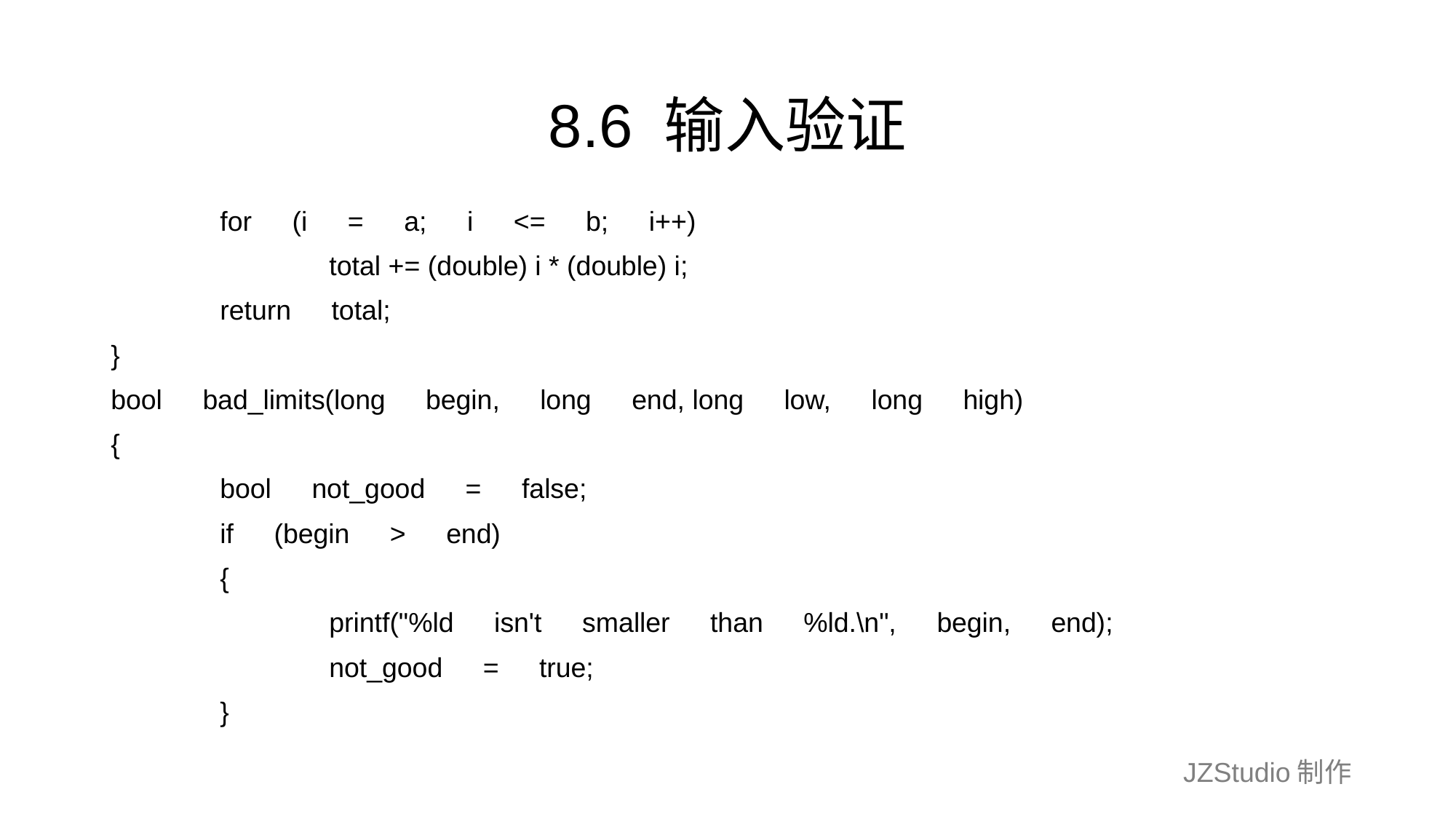

# 8.6 输入验证
	for　(i　=　a;　i　<=　b;　i++)
		total += (double) i * (double) i;
	return　total;
}
bool　bad_limits(long　begin,　long　end, long　low,　long　high)
{
	bool　not_good　=　false;
	if　(begin　>　end)
	{
		printf("%ld　isn't　smaller　than　%ld.\n",　begin,　end);
		not_good　=　true;
	}